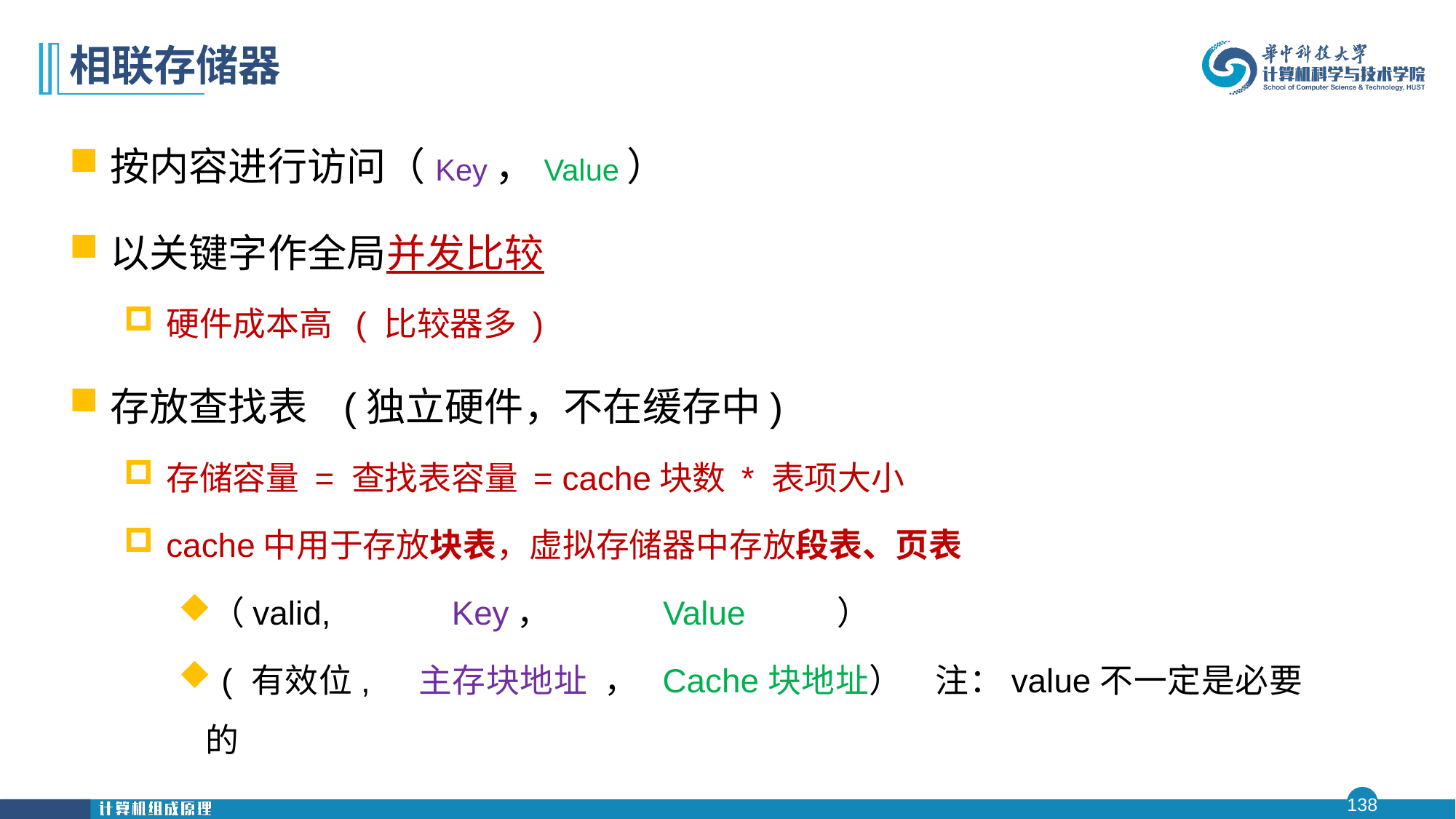

# 相联存储器
按内容进行访问（Key，Value）
以关键字作全局并发比较
硬件成本高  ( 比较器多 )
存放查找表   (独立硬件，不在缓存中)
存储容量 = 查找表容量 = cache块数 * 表项大小
cache中用于存放块表，虚拟存储器中存放段表、页表
（valid,	   Key，              Value         ）
 ( 有效位,    主存块地址  ，  Cache块地址）    注：value不一定是必要的